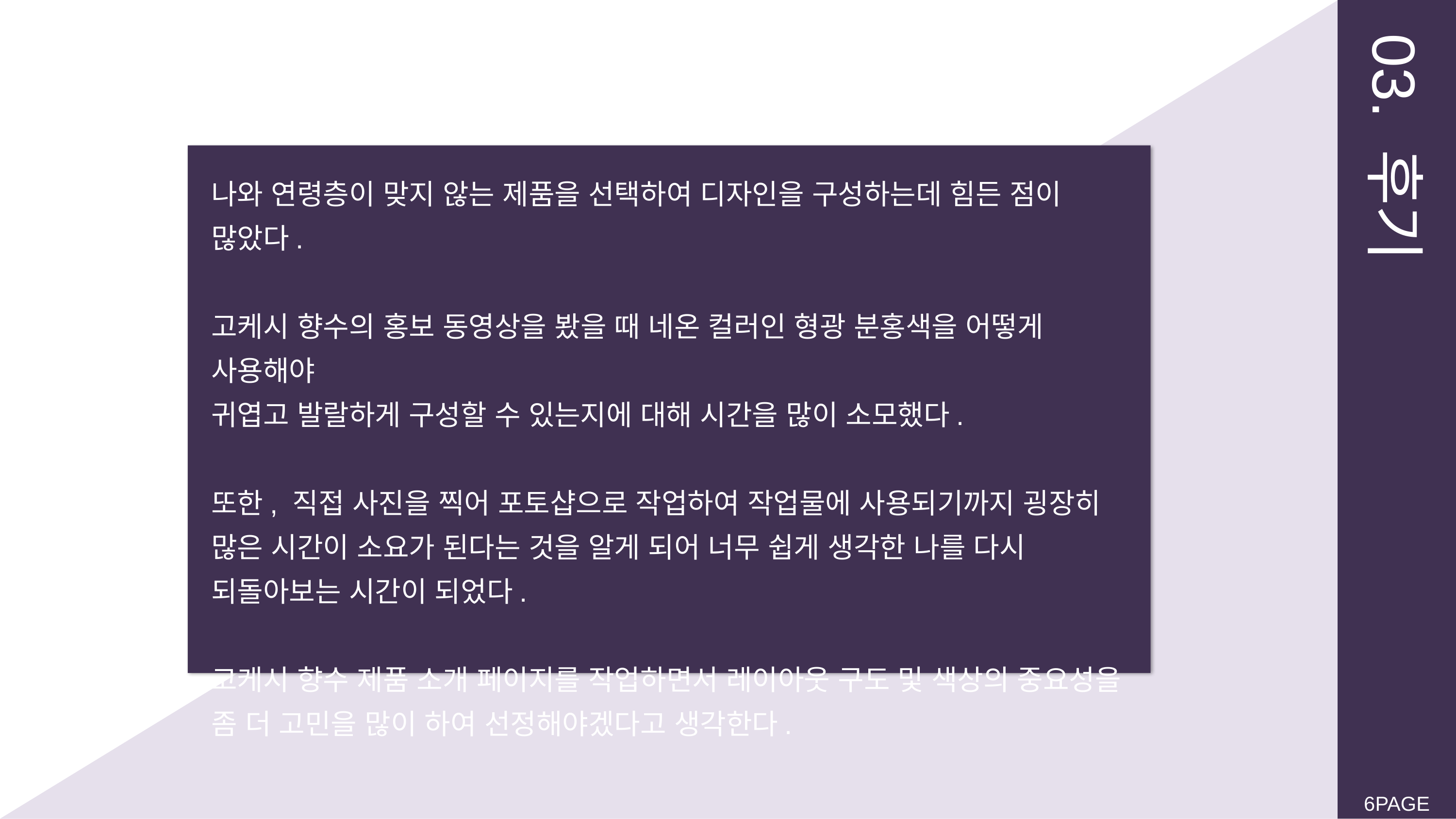

03. 후기

나와 연령층이 맞지 않는 제품을 선택하여 디자인을 구성하는데 힘든 점이 많았다.

고케시 향수의 홍보 동영상을 봤을 때 네온 컬러인 형광 분홍색을 어떻게 사용해야
귀엽고 발랄하게 구성할 수 있는지에 대해 시간을 많이 소모했다.

또한, 직접 사진을 찍어 포토샵으로 작업하여 작업물에 사용되기까지 굉장히 많은 시간이 소요가 된다는 것을 알게 되어 너무 쉽게 생각한 나를 다시 되돌아보는 시간이 되었다.

고케시 향수 제품 소개 페이지를 작업하면서 레이아웃 구도 및 색상의 중요성을 좀 더 고민을 많이 하여 선정해야겠다고 생각한다.
6PAGE